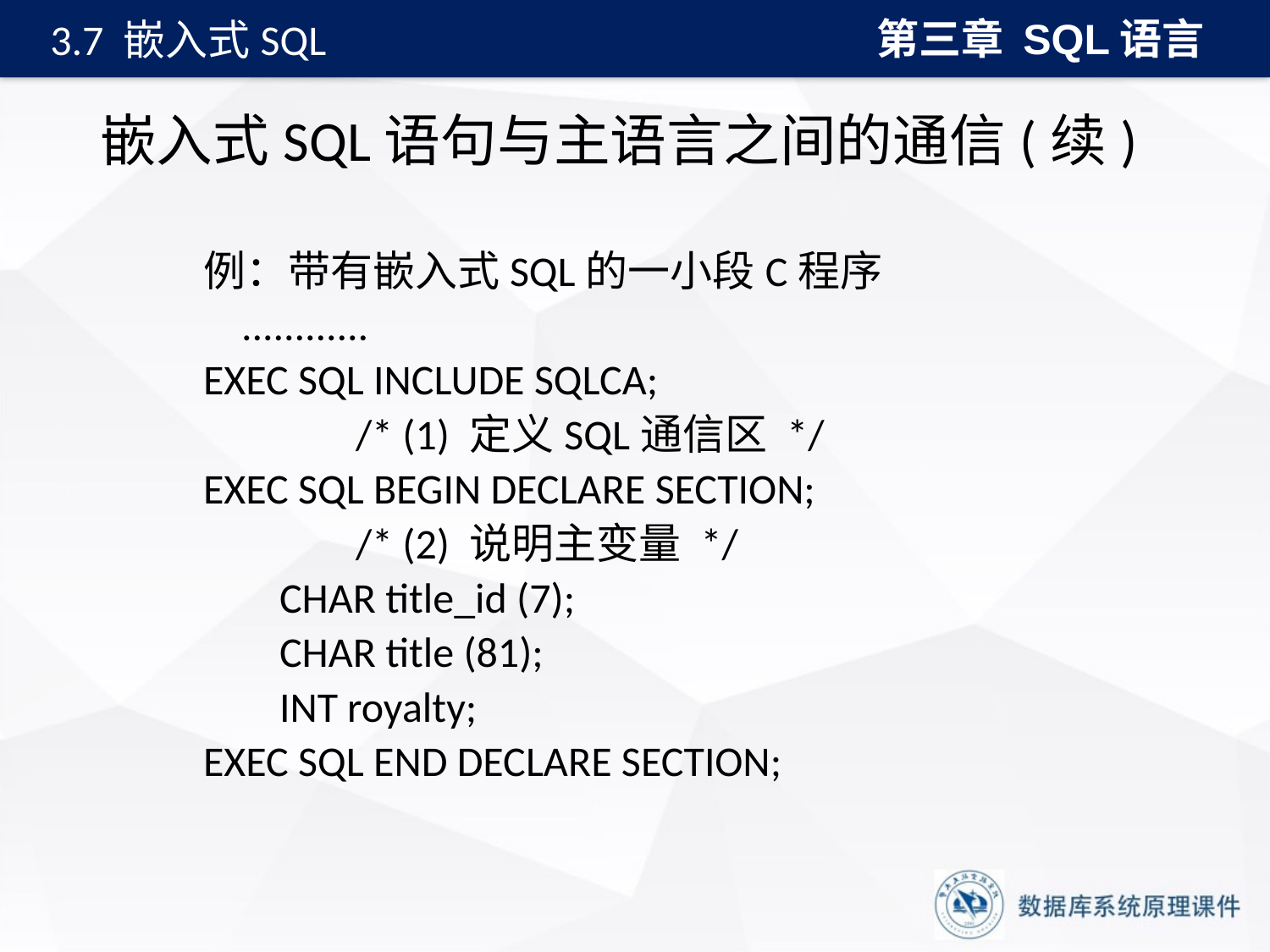

第三章 SQL语言
3.7 嵌入式SQL
# 嵌入式SQL语句与主语言之间的通信(续)
例：带有嵌入式SQL的一小段C程序
    ............
EXEC SQL INCLUDE SQLCA;
                /* (1) 定义SQL通信区 */
EXEC SQL BEGIN DECLARE SECTION;
                /* (2) 说明主变量 */
        CHAR title_id (7);
        CHAR title (81);
        INT royalty;
EXEC SQL END DECLARE SECTION;